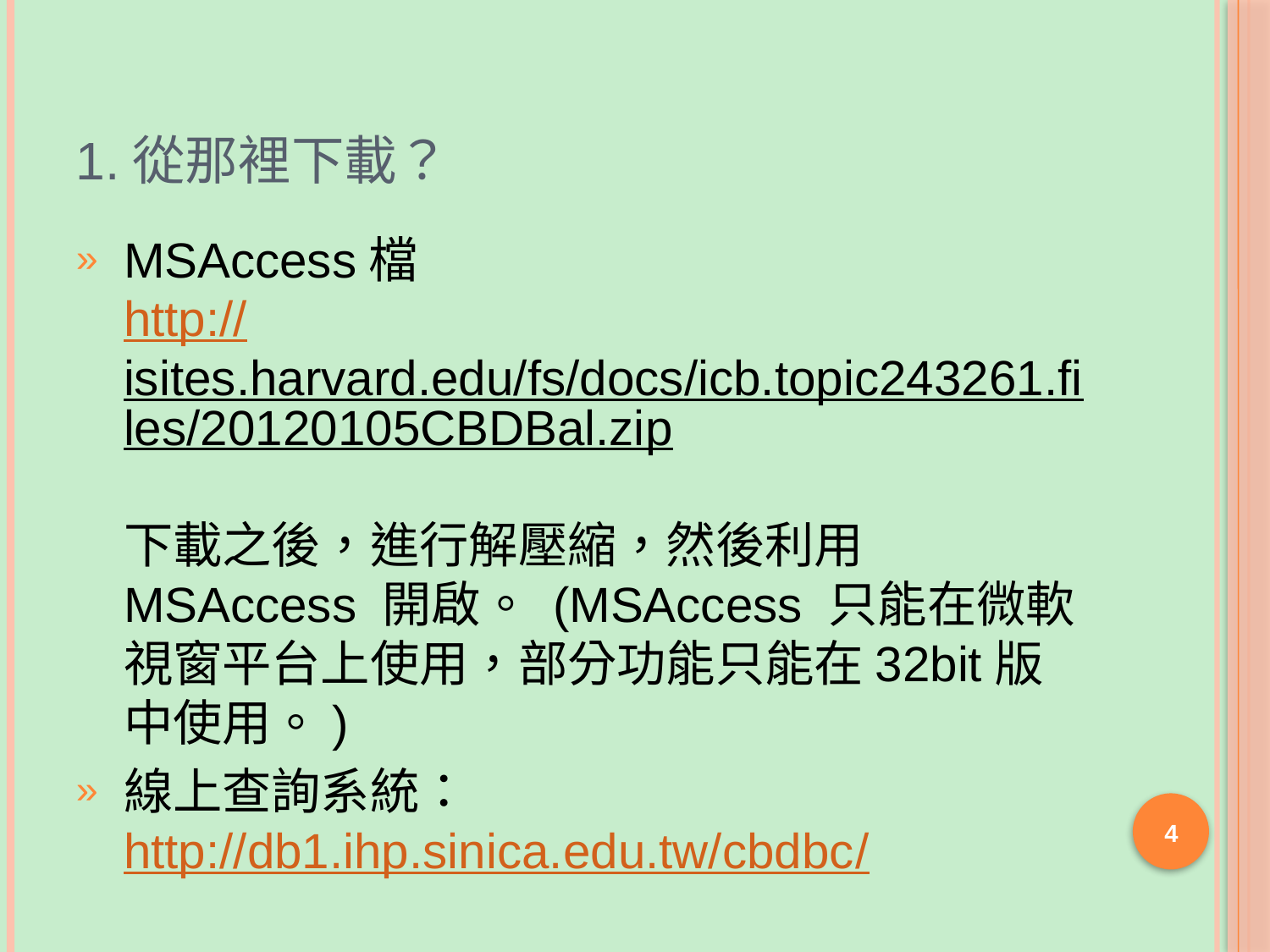

# 1.從那裡下載？
MSAccess檔
http://isites.harvard.edu/fs/docs/icb.topic243261.files/20120105CBDBal.zip
下載之後，進行解壓縮，然後利用 MSAccess 開啟。 (MSAccess 只能在微軟視窗平台上使用，部分功能只能在32bit版中使用。)
線上查詢系統：
http://db1.ihp.sinica.edu.tw/cbdbc/
4